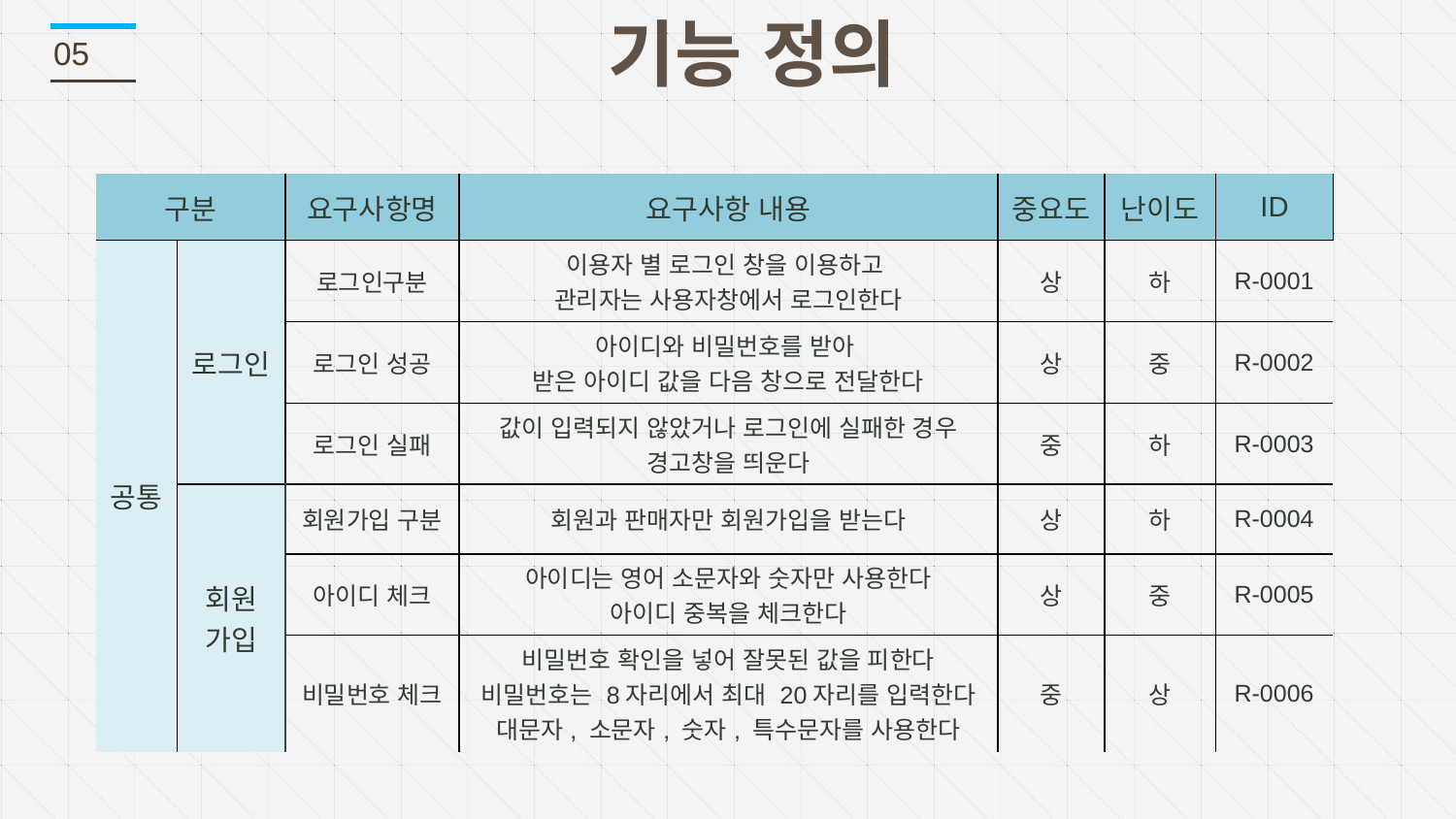

기능 정의
05
| 구분 |  | 요구사항명 | 요구사항 내용 | 중요도 | 난이도 | ID |
| --- | --- | --- | --- | --- | --- | --- |
| 공통 | 로그인 | 로그인구분 | 이용자 별 로그인 창을 이용하고 관리자는 사용자창에서 로그인한다 | 상 | 하 | R-0001 |
|  |  | 로그인 성공 | 아이디와 비밀번호를 받아 받은 아이디 값을 다음 창으로 전달한다 | 상 | 중 | R-0002 |
|  |  | 로그인 실패 | 값이 입력되지 않았거나 로그인에 실패한 경우 경고창을 띄운다 | 중 | 하 | R-0003 |
|  | 회원 가입 | 회원가입 구분 | 회원과 판매자만 회원가입을 받는다 | 상 | 하 | R-0004 |
|  |  | 아이디 체크 | 아이디는 영어 소문자와 숫자만 사용한다 아이디 중복을 체크한다 | 상 | 중 | R-0005 |
|  |  | 비밀번호 체크 | 비밀번호 확인을 넣어 잘못된 값을 피한다 비밀번호는 8자리에서 최대 20자리를 입력한다 대문자, 소문자, 숫자, 특수문자를 사용한다 | 중 | 상 | R-0006 |